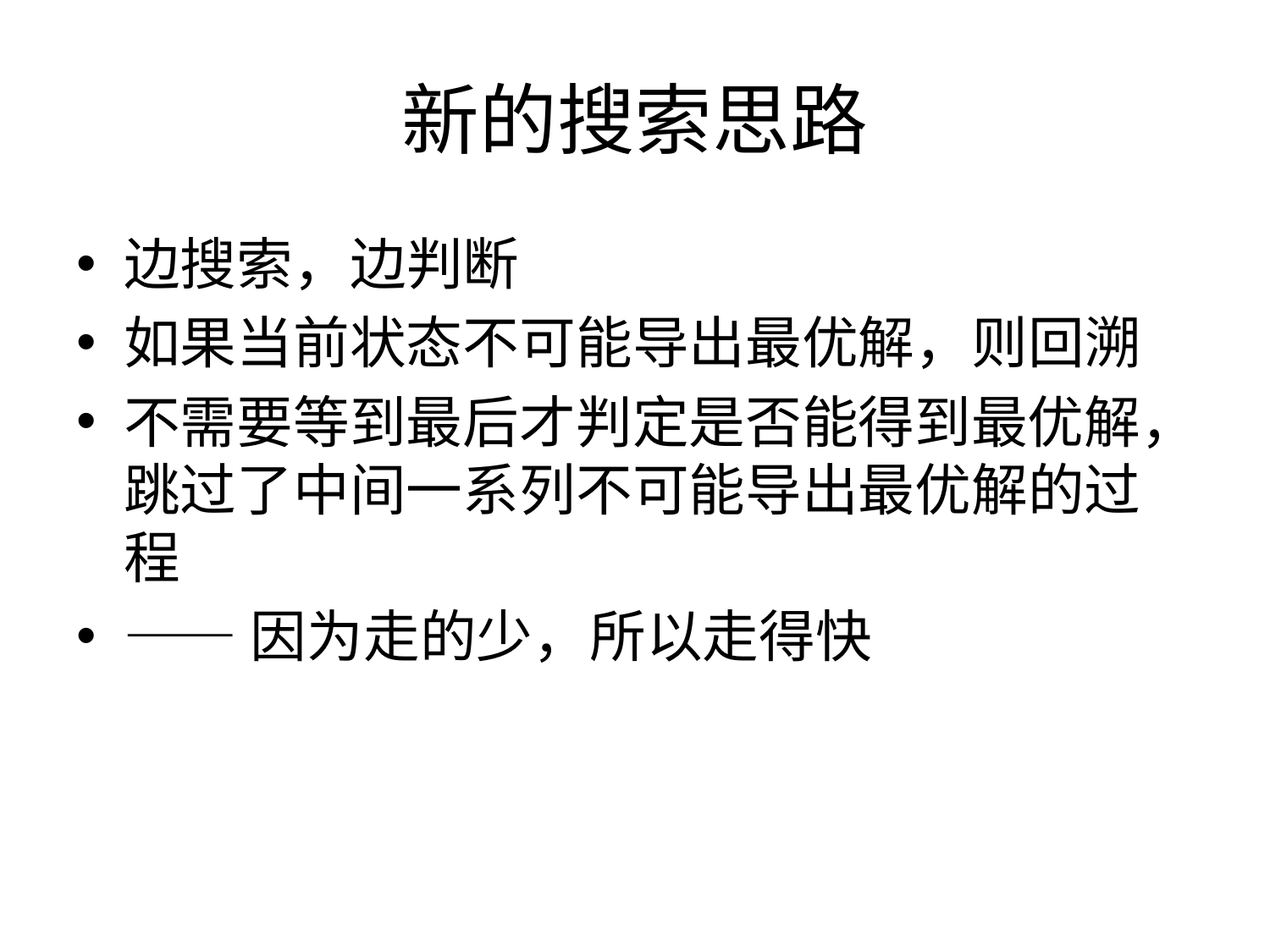

# 新的搜索思路
边搜索，边判断
如果当前状态不可能导出最优解，则回溯
不需要等到最后才判定是否能得到最优解，跳过了中间一系列不可能导出最优解的过程
——因为走的少，所以走得快